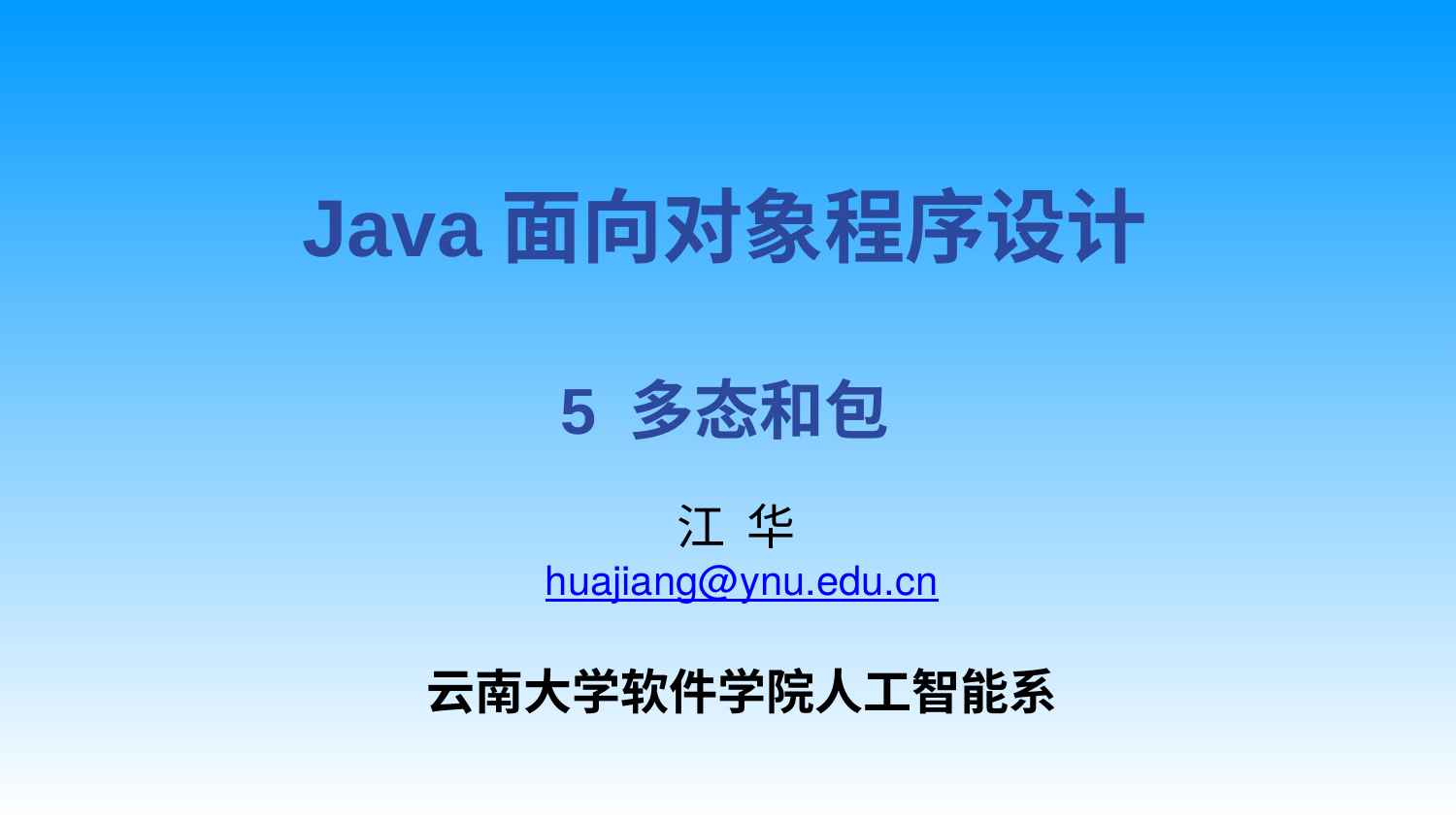

Java面向对象程序设计

5 多态和包

江  华
huajiang@ynu.edu.cn

云南大学软件学院人工智能系